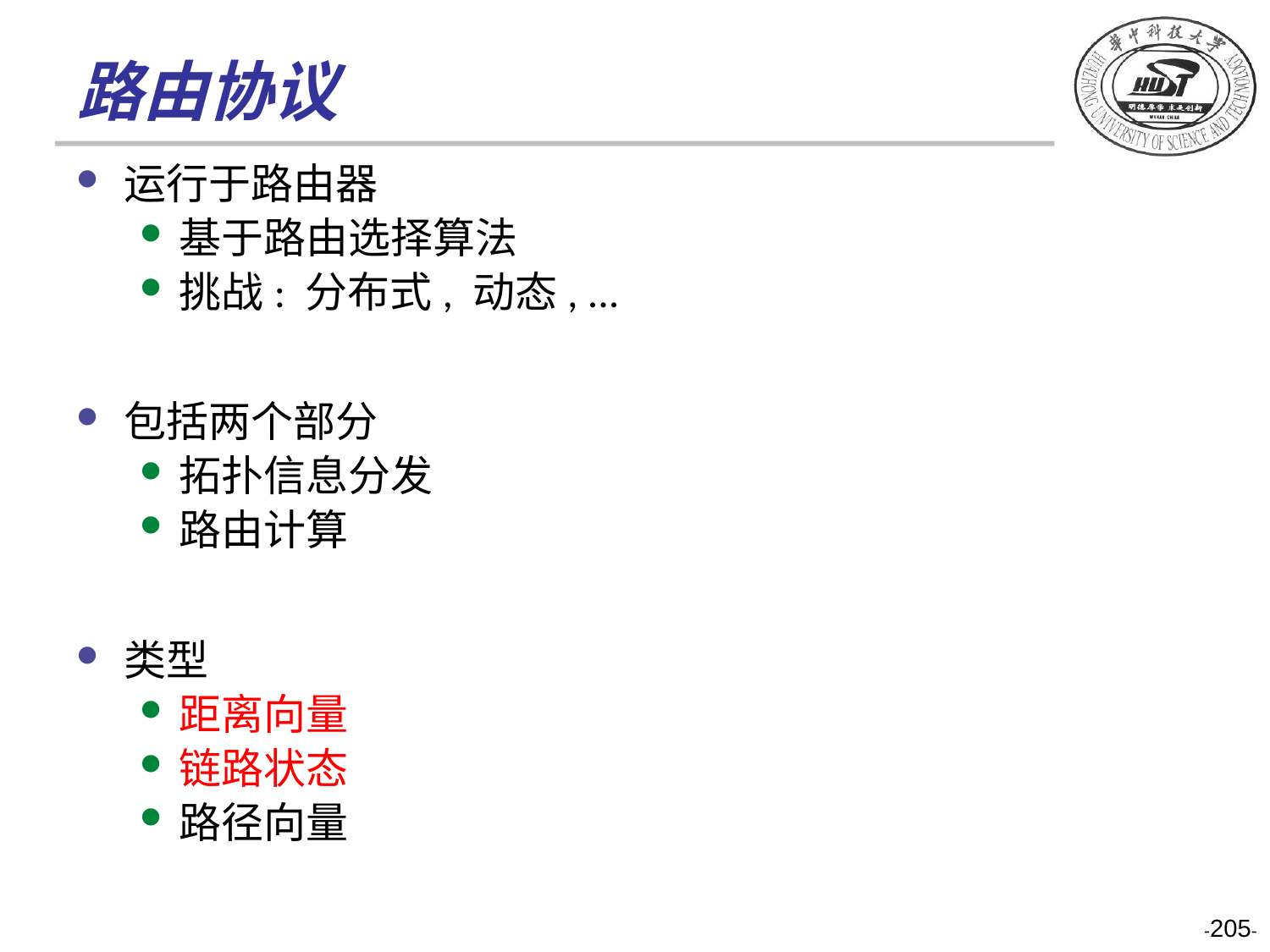

# 路由协议
运行于路由器
基于路由选择算法
挑战: 分布式, 动态, ...

包括两个部分
拓扑信息分发
路由计算

类型
距离向量
链路状态
路径向量
-205-